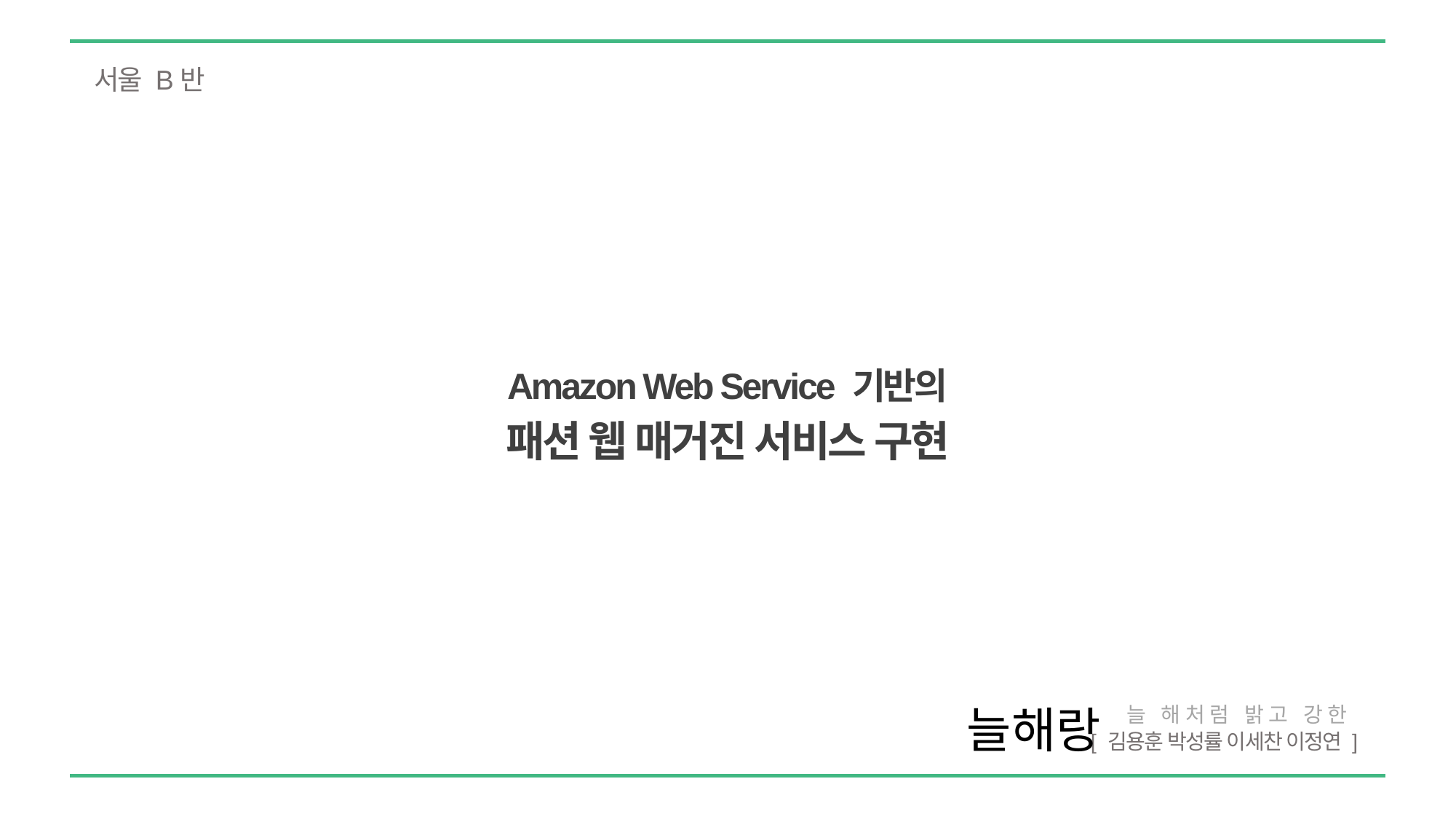

서울 B반
Amazon Web Service 기반의
패션 웹 매거진 서비스 구현
늘해랑
늘 해처럼 밝고 강한
 [ 김용훈 박성률 이세찬 이정연 ]